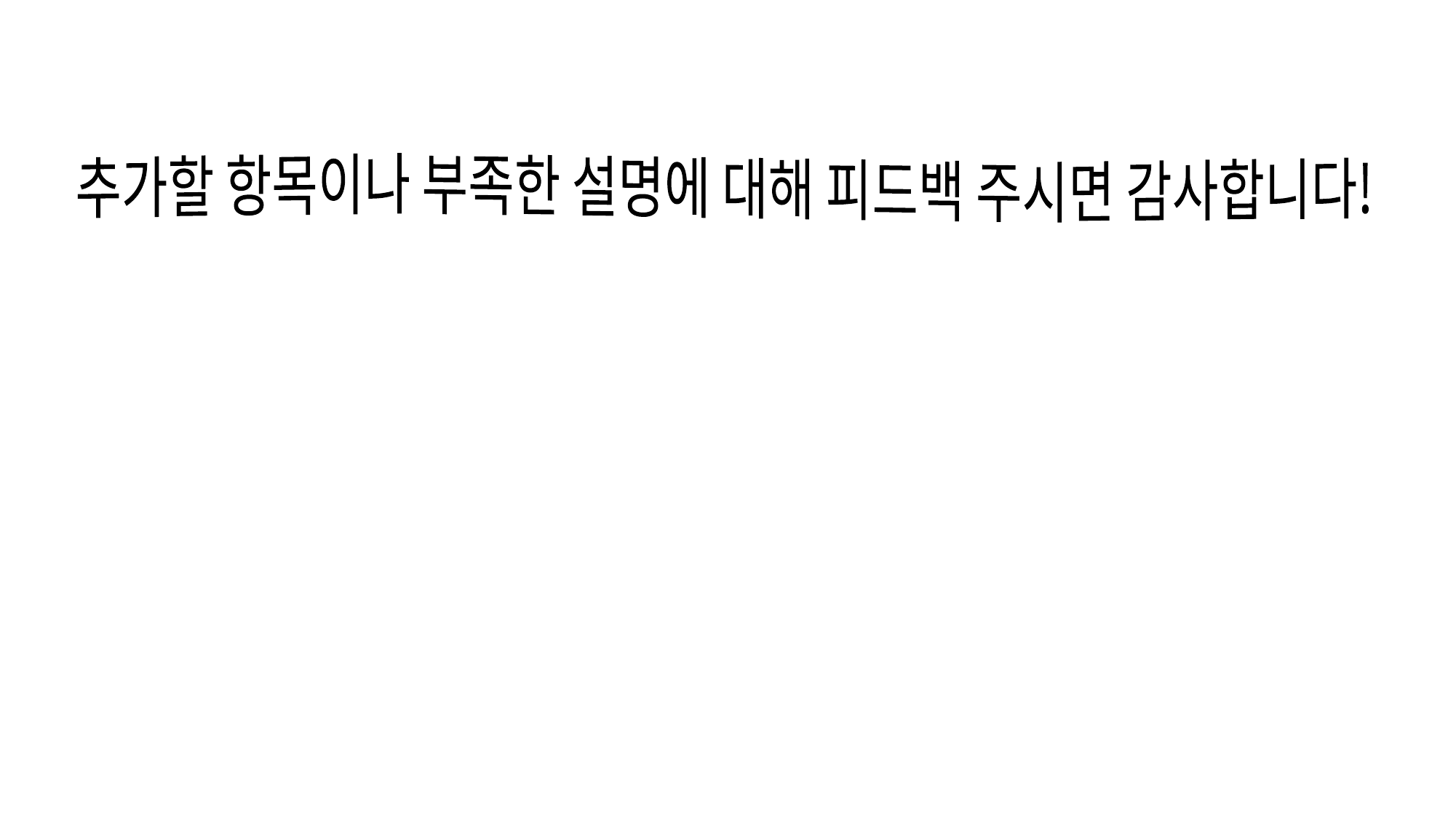

추가할 항목이나 부족한 설명에 대해 피드백 주시면 감사합니다!